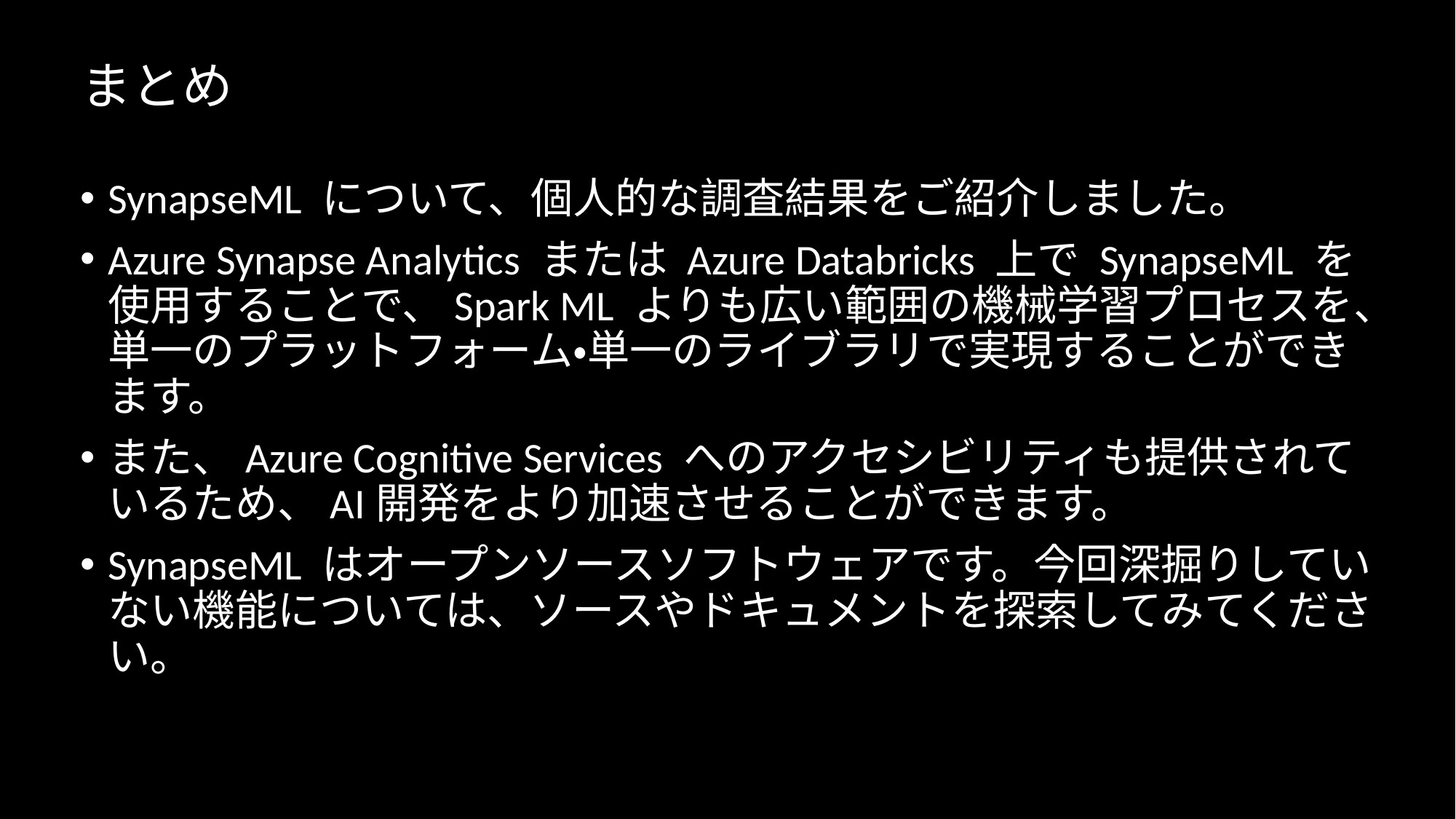

# まとめ
SynapseML について、個人的な調査結果をご紹介しました。
Azure Synapse Analytics または Azure Databricks 上で SynapseML を使用することで、Spark ML よりも広い範囲の機械学習プロセスを、単一のプラットフォーム・単一のライブラリで実現することができます。
また、Azure Cognitive Services へのアクセシビリティも提供されているため、AI開発をより加速させることができます。
SynapseML はオープンソースソフトウェアです。今回深掘りしていない機能については、ソースやドキュメントを探索してみてください。